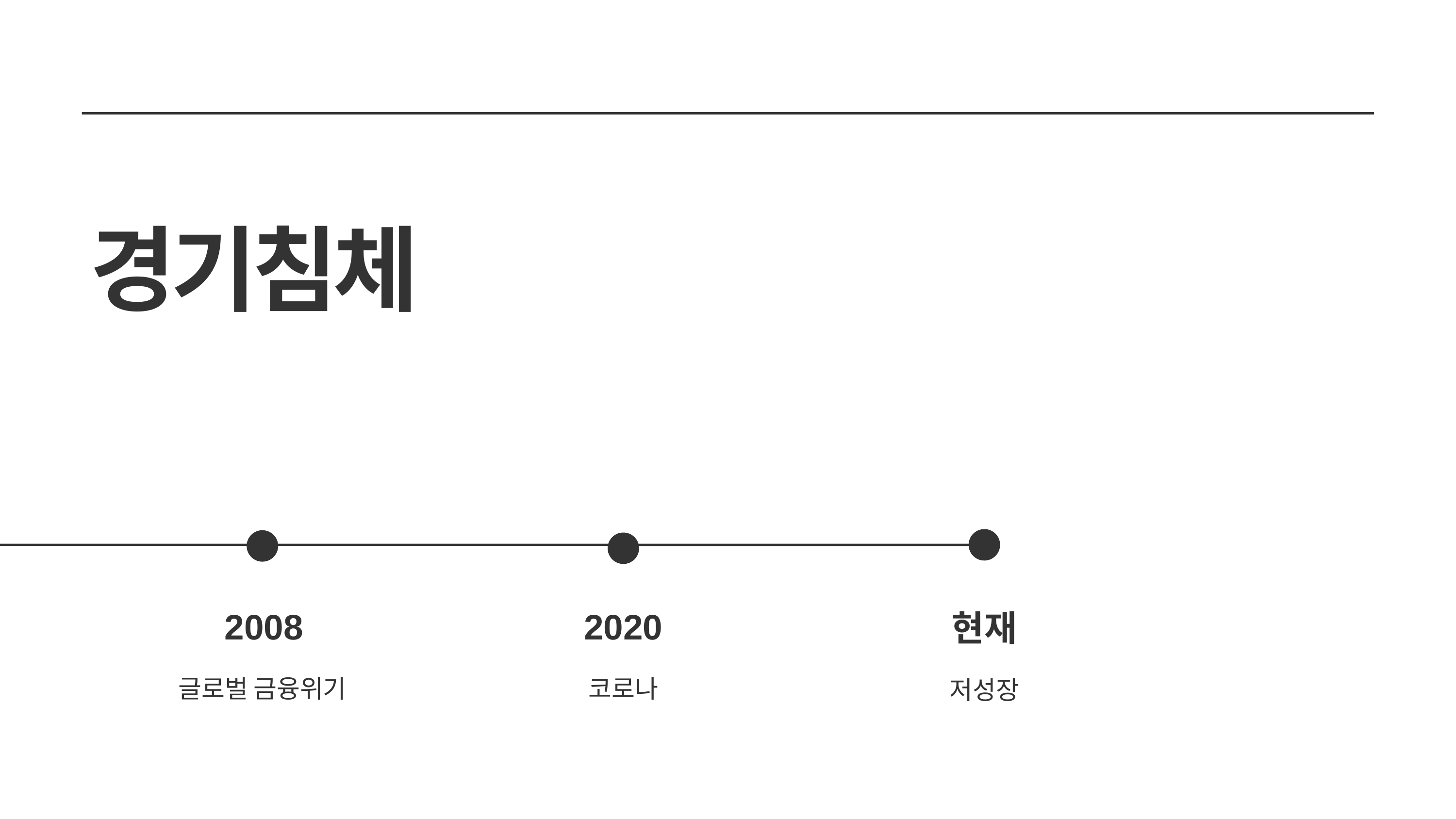

경기침체

2008
2020
현재
글로벌 금융위기
코로나
저성장